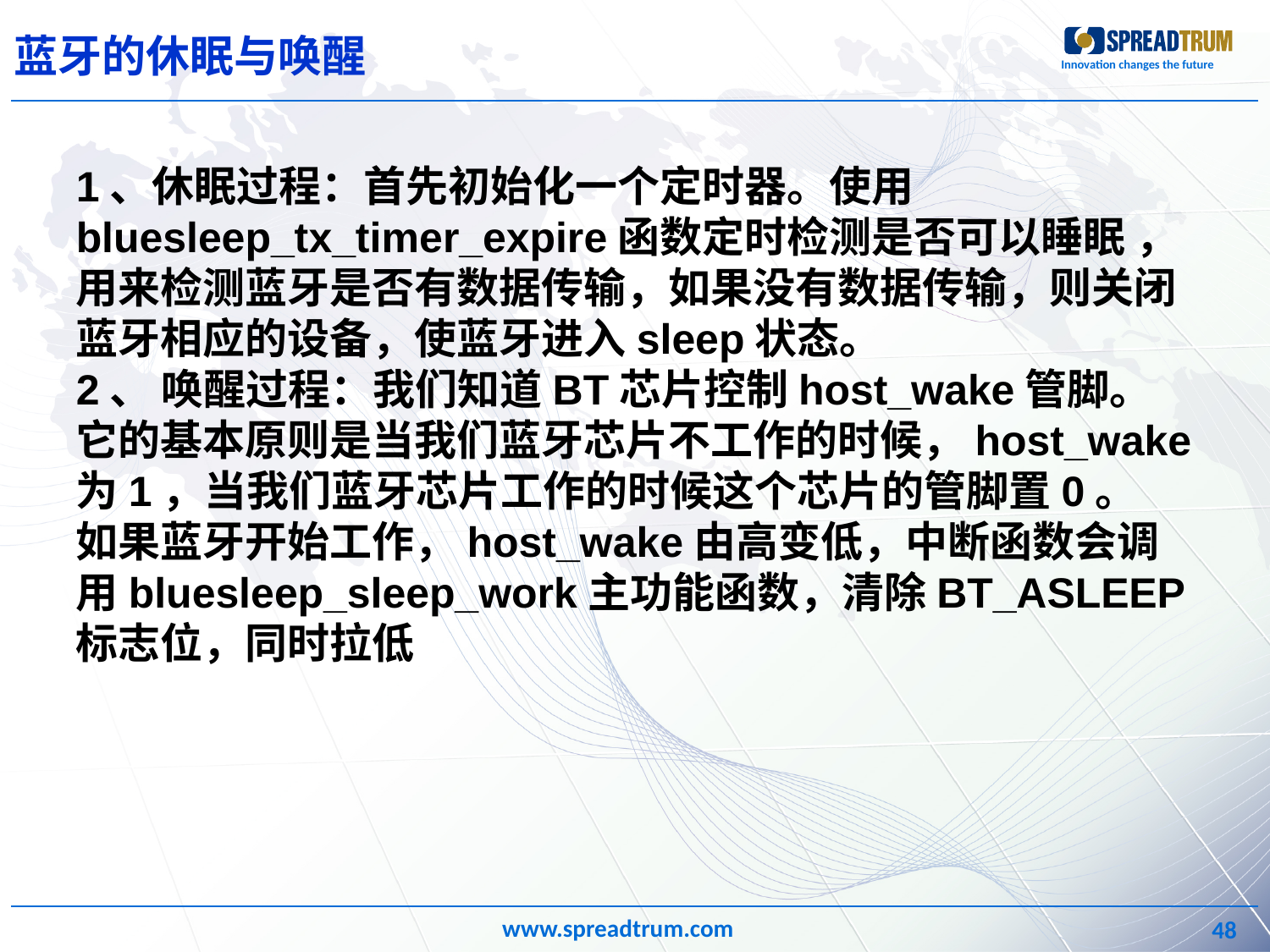

蓝牙的休眠与唤醒
1、休眠过程：首先初始化一个定时器。使用bluesleep_tx_timer_expire函数定时检测是否可以睡眠 ，用来检测蓝牙是否有数据传输，如果没有数据传输，则关闭蓝牙相应的设备，使蓝牙进入sleep状态。
2、 唤醒过程：我们知道BT芯片控制host_wake管脚。它的基本原则是当我们蓝牙芯片不工作的时候，host_wake为1，当我们蓝牙芯片工作的时候这个芯片的管脚置0。
如果蓝牙开始工作，host_wake由高变低，中断函数会调用bluesleep_sleep_work主功能函数，清除BT_ASLEEP标志位，同时拉低